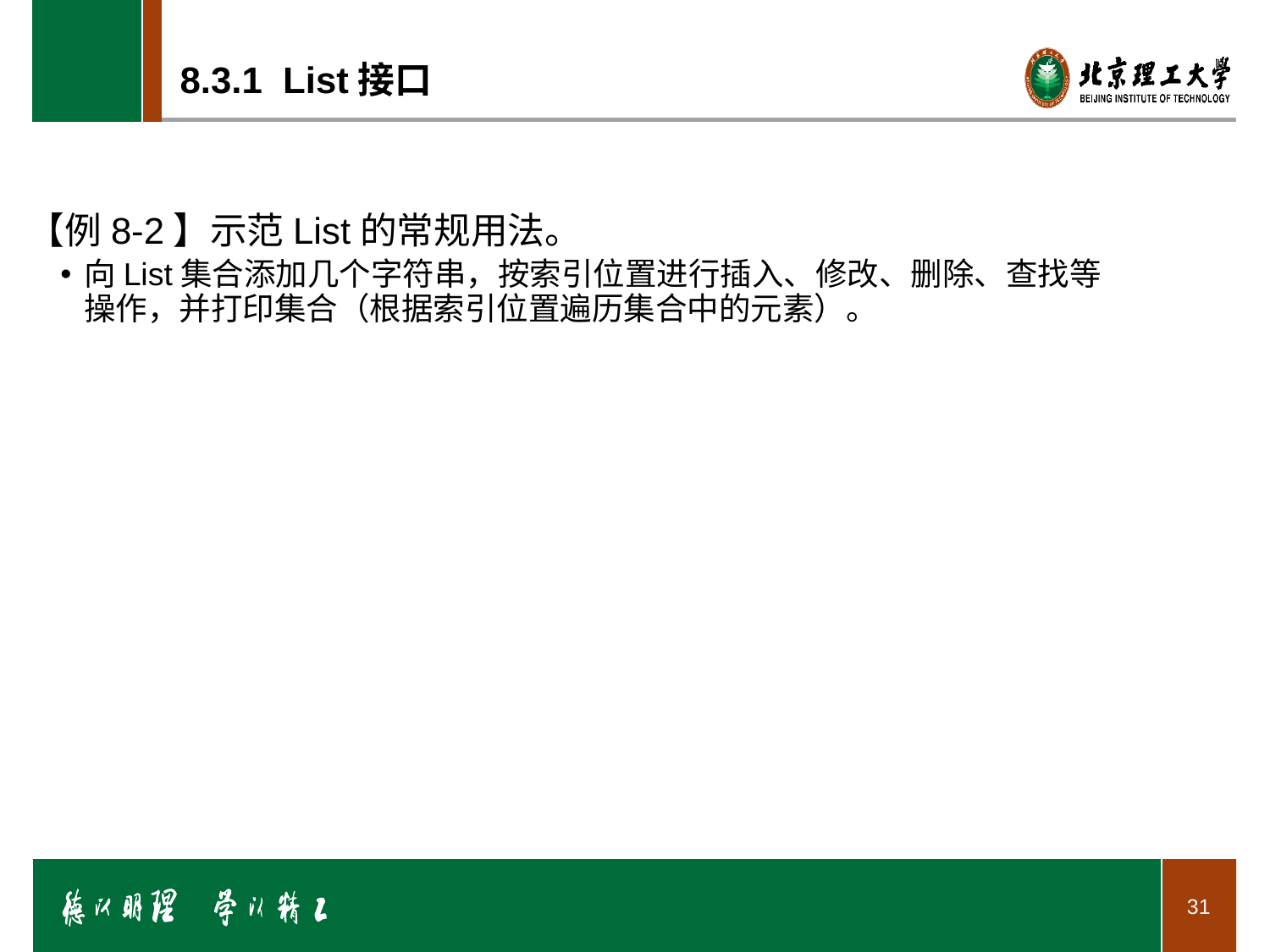

# 8.3.1  List接口
【例8-2】示范List的常规用法。
向List集合添加几个字符串，按索引位置进行插入、修改、删除、查找等操作，并打印集合（根据索引位置遍历集合中的元素）。